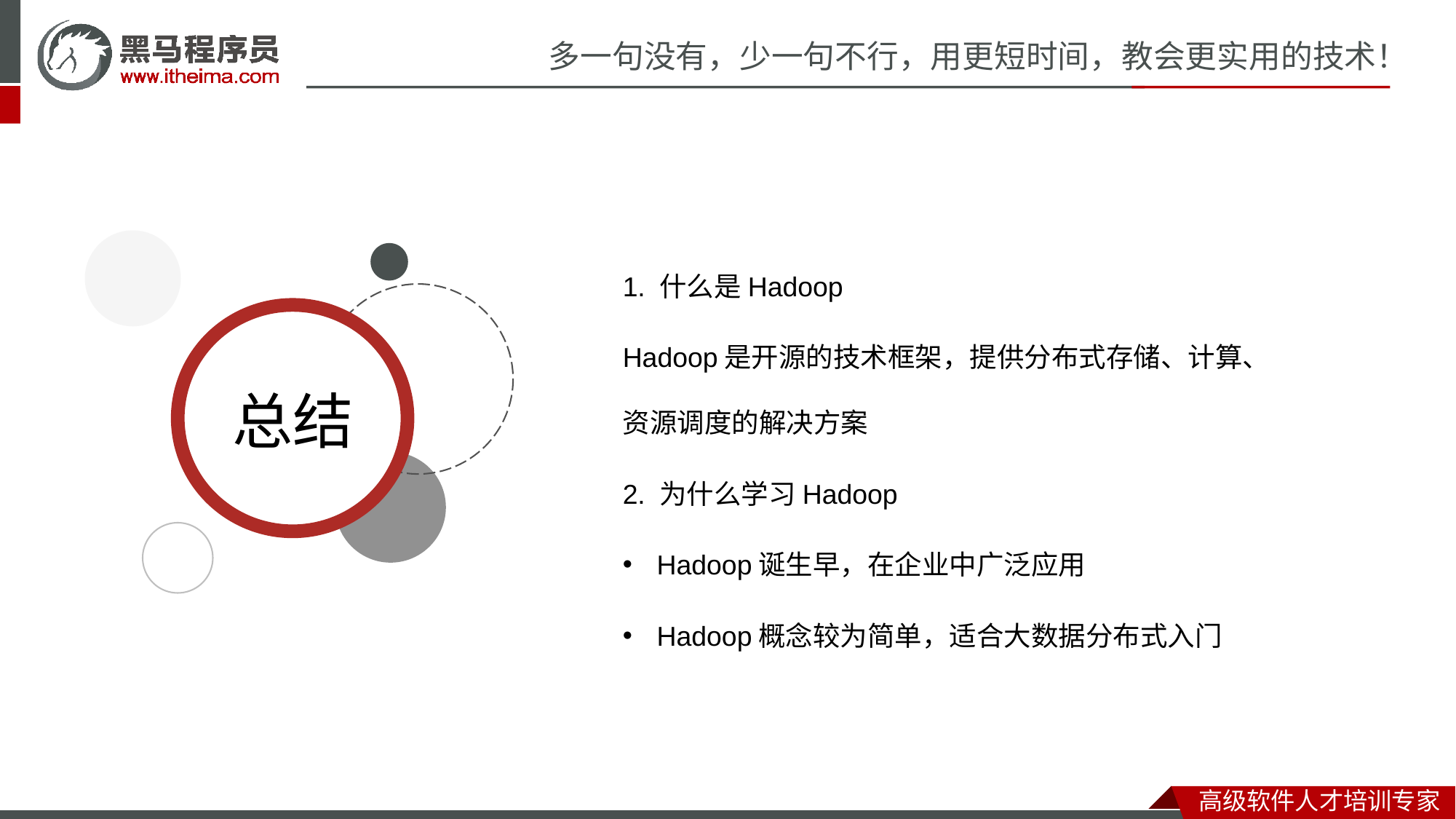

1. 什么是Hadoop
Hadoop是开源的技术框架，提供分布式存储、计算、资源调度的解决方案
2. 为什么学习Hadoop
Hadoop诞生早，在企业中广泛应用
Hadoop概念较为简单，适合大数据分布式入门